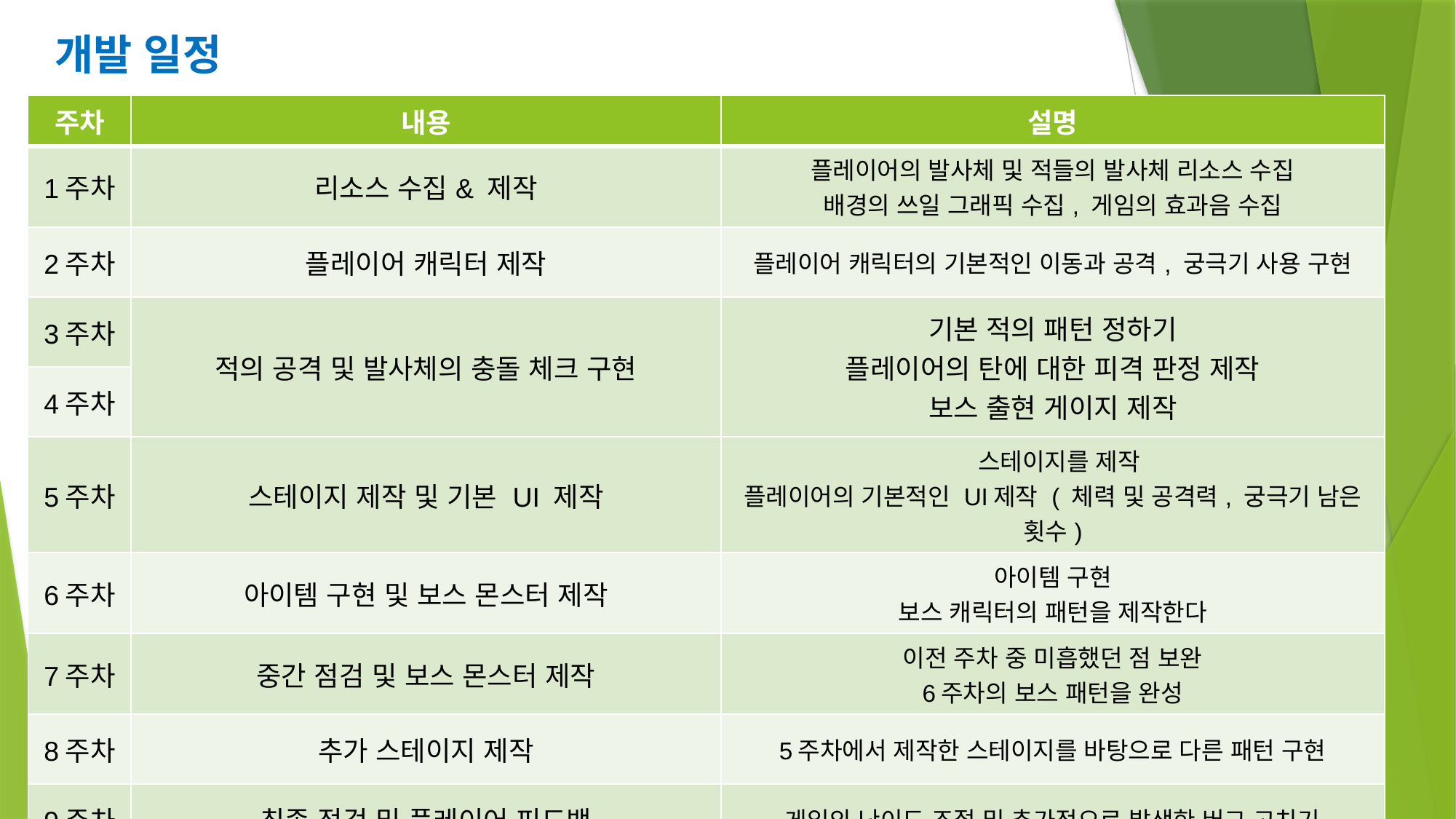

개발 일정
| 주차 | 내용 | 설명 |
| --- | --- | --- |
| 1주차 | 리소스 수집& 제작 | 플레이어의 발사체 및 적들의 발사체 리소스 수집 배경의 쓰일 그래픽 수집, 게임의 효과음 수집 |
| 2주차 | 플레이어 캐릭터 제작 | 플레이어 캐릭터의 기본적인 이동과 공격, 궁극기 사용 구현 |
| 3주차 | 적의 공격 및 발사체의 충돌 체크 구현 | 기본 적의 패턴 정하기 플레이어의 탄에 대한 피격 판정 제작 보스 출현 게이지 제작 |
| 4주차 |  |  |
| 5주차 | 스테이지 제작 및 기본 UI 제작 | 스테이지를 제작 플레이어의 기본적인 UI제작 ( 체력 및 공격력, 궁극기 남은 횟수) |
| 6주차 | 아이템 구현 및 보스 몬스터 제작 | 아이템 구현 보스 캐릭터의 패턴을 제작한다 |
| 7주차 | 중간 점검 및 보스 몬스터 제작 | 이전 주차 중 미흡했던 점 보완 6주차의 보스 패턴을 완성 |
| 8주차 | 추가 스테이지 제작 | 5주차에서 제작한 스테이지를 바탕으로 다른 패턴 구현 |
| 9주차 | 최종 점검 및 플레이어 피드백 | 게임의 난이도 조절 및 추가적으로 발생한 버그 고치기 |